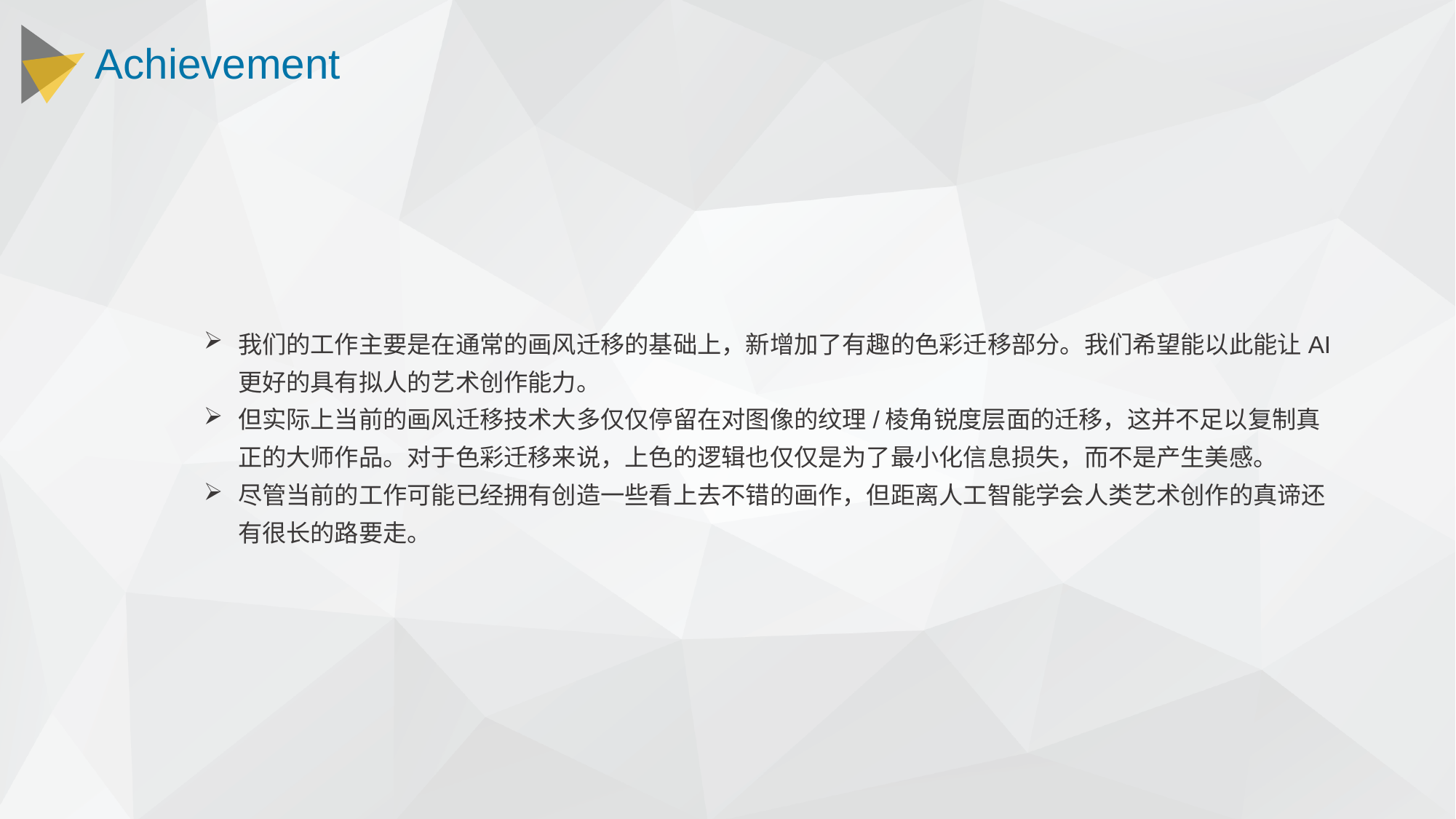

Achievement
我们的工作主要是在通常的画风迁移的基础上，新增加了有趣的色彩迁移部分。我们希望能以此能让AI更好的具有拟人的艺术创作能力。
但实际上当前的画风迁移技术大多仅仅停留在对图像的纹理/棱角锐度层面的迁移，这并不足以复制真正的大师作品。对于色彩迁移来说，上色的逻辑也仅仅是为了最小化信息损失，而不是产生美感。
尽管当前的工作可能已经拥有创造一些看上去不错的画作，但距离人工智能学会人类艺术创作的真谛还有很长的路要走。